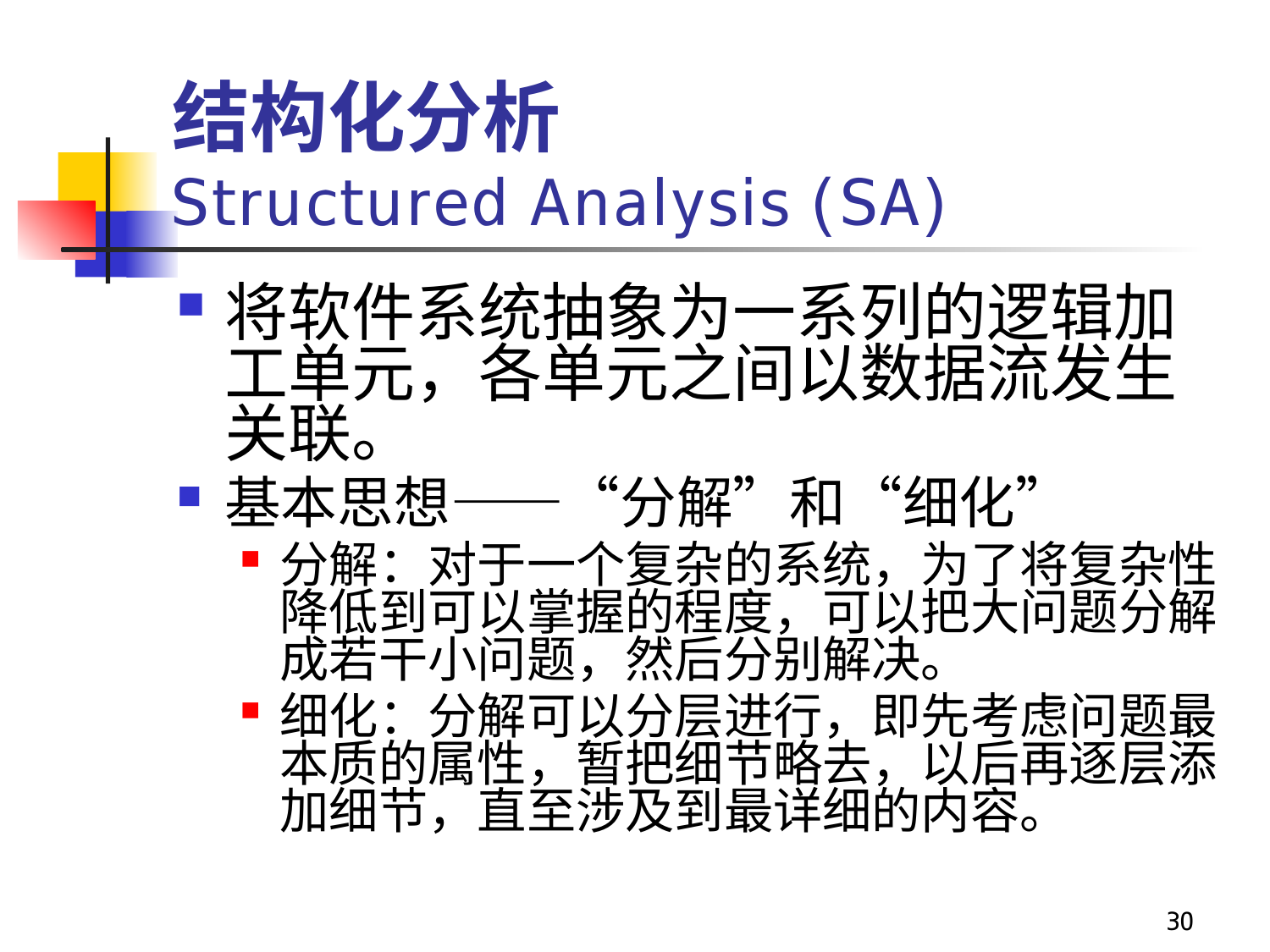

# 结构化分析 Structured Analysis (SA)
将软件系统抽象为一系列的逻辑加工单元，各单元之间以数据流发生关联。
基本思想——“分解”和“细化”
分解：对于一个复杂的系统，为了将复杂性降低到可以掌握的程度，可以把大问题分解成若干小问题，然后分别解决。
细化：分解可以分层进行，即先考虑问题最本质的属性，暂把细节略去，以后再逐层添加细节，直至涉及到最详细的内容。

30